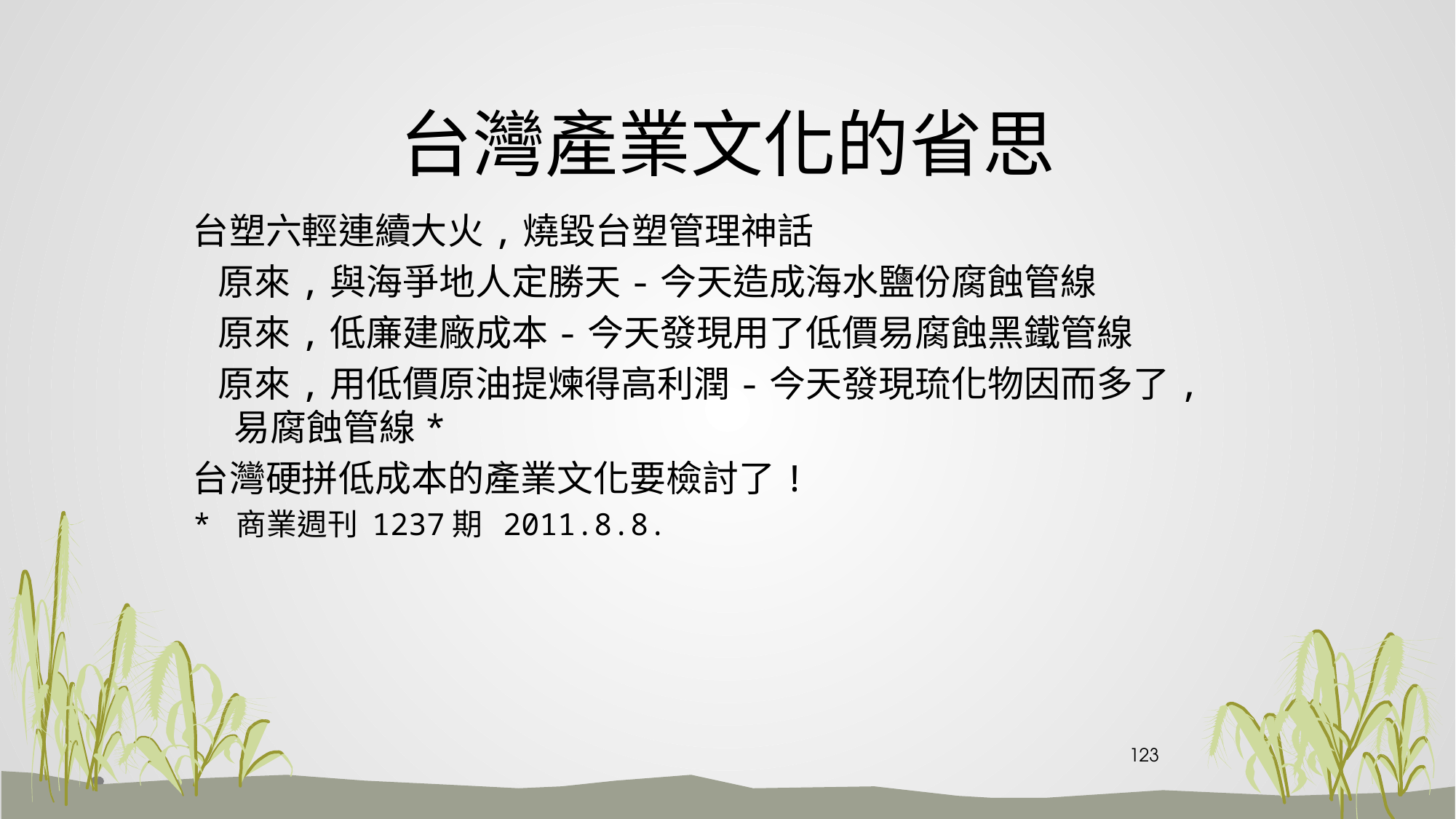

# 台灣產業文化的省思
台塑六輕連續大火,燒毀台塑管理神話
  原來,與海爭地人定勝天-今天造成海水鹽份腐蝕管線
  原來,低廉建廠成本-今天發現用了低價易腐蝕黑鐵管線
  原來,用低價原油提煉得高利潤-今天發現琉化物因而多了,易腐蝕管線*
台灣硬拼低成本的產業文化要檢討了!
* 商業週刊 1237期  2011.8.8.
123